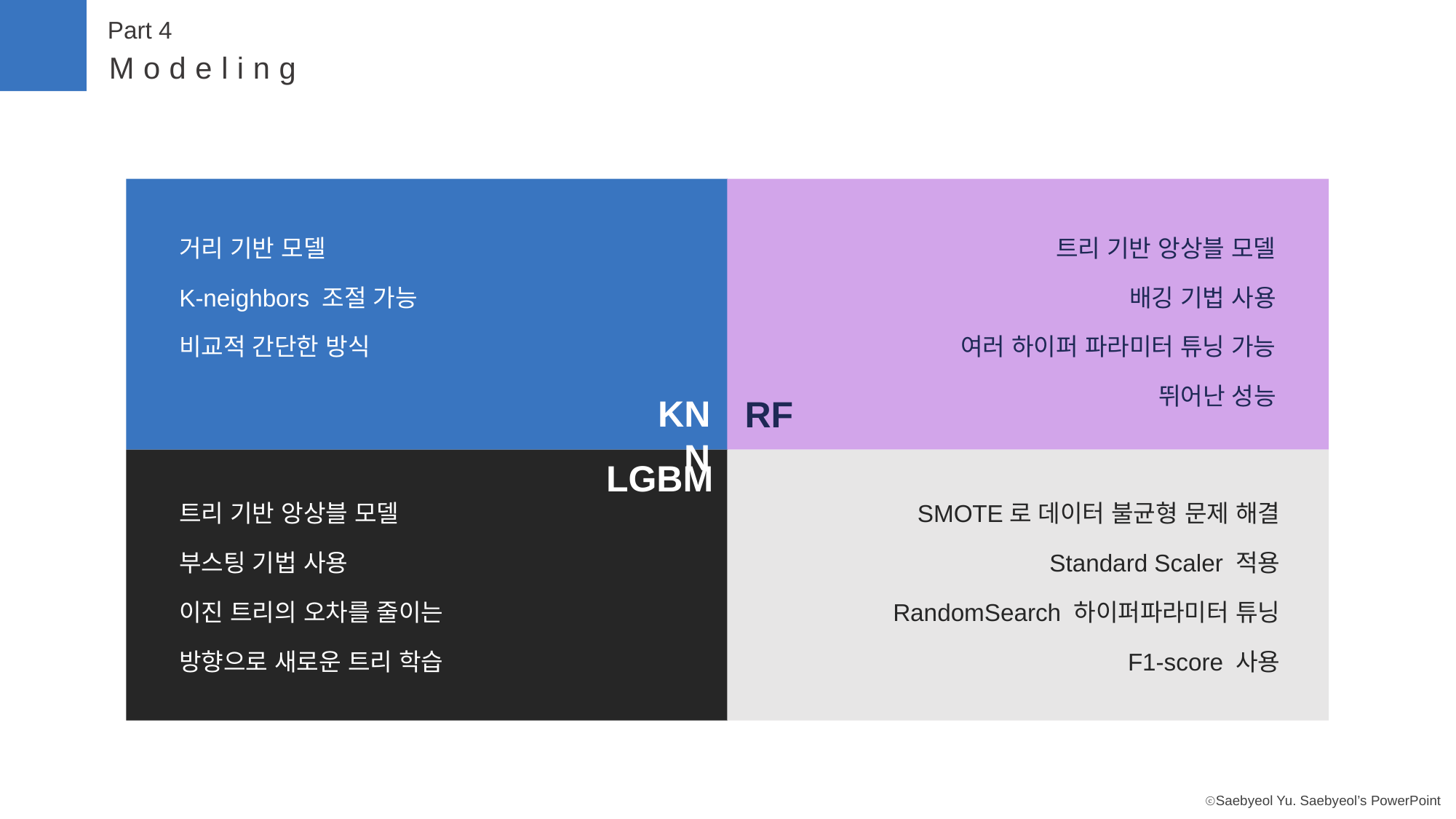

Part 4
Modeling

거리 기반 모델
K-neighbors 조절 가능
비교적 간단한 방식
트리 기반 앙상블 모델
배깅 기법 사용
여러 하이퍼 파라미터 튜닝 가능
뛰어난 성능
KNN
RF

LGBM

SMOTE로 데이터 불균형 문제 해결
Standard Scaler 적용
RandomSearch 하이퍼파라미터 튜닝
F1-score 사용
트리 기반 앙상블 모델
부스팅 기법 사용
이진 트리의 오차를 줄이는 방향으로 새로운 트리 학습